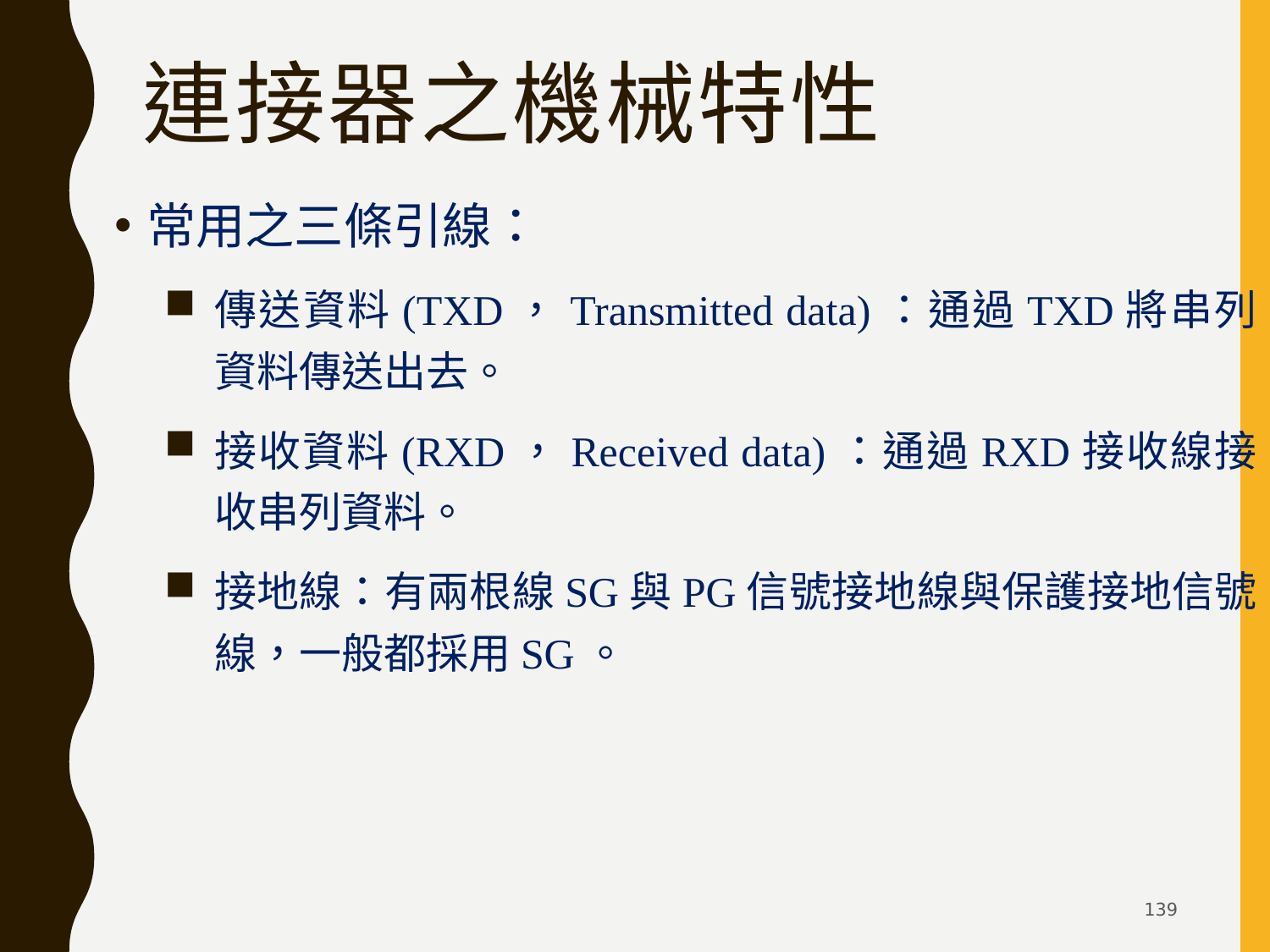

# 連接器之機械特性
常用之三條引線：
傳送資料(TXD，Transmitted data)：通過TXD將串列資料傳送出去。
接收資料(RXD，Received data)：通過RXD接收線接收串列資料。
接地線：有兩根線SG與PG信號接地線與保護接地信號線，一般都採用SG。

139